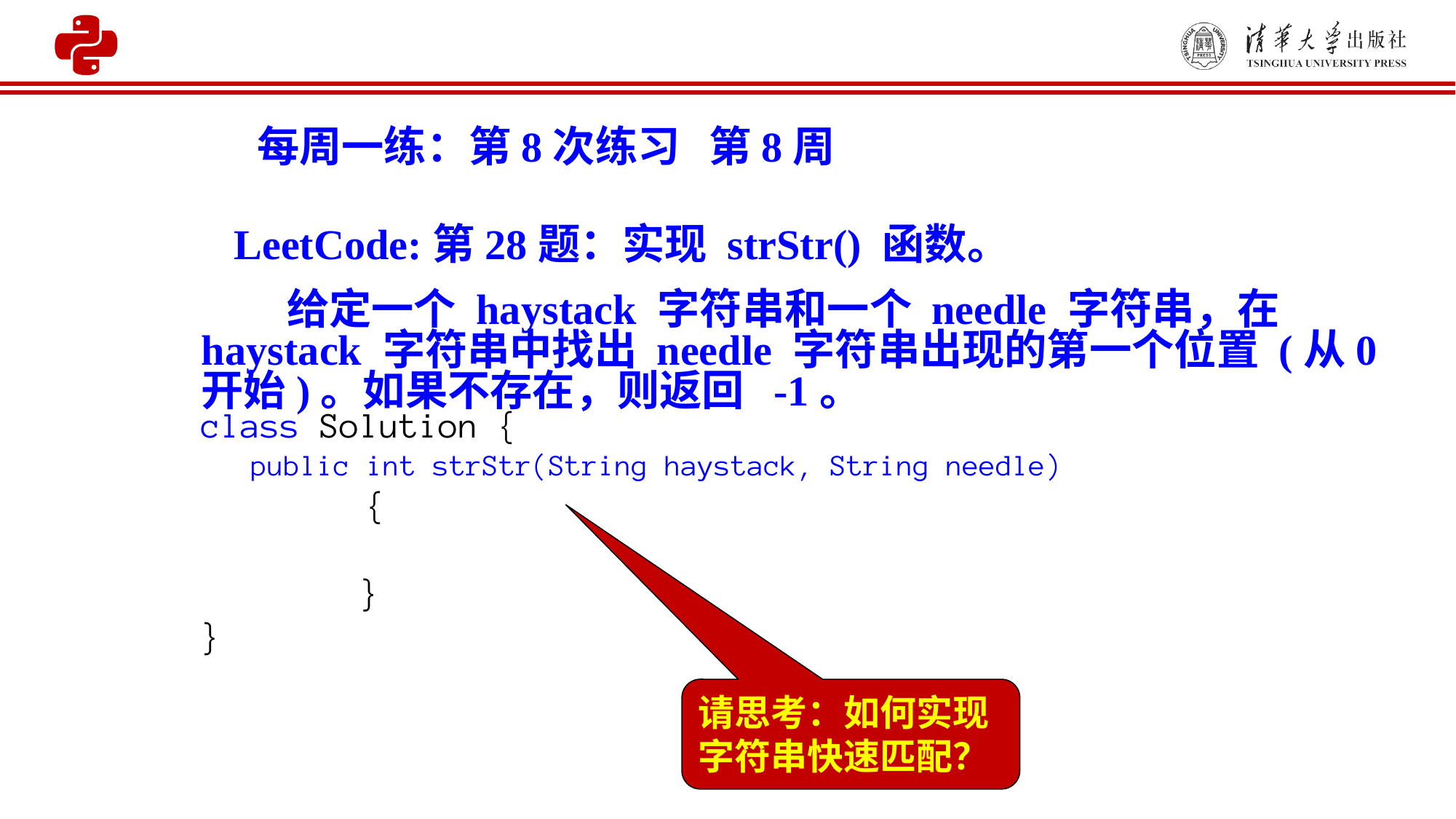

每周一练：第8次练习   第8周
LeetCode:第28题：实现 strStr() 函数。
给定一个 haystack 字符串和一个 needle 字符串，在 haystack 字符串中找出 needle 字符串出现的第一个位置 (从0开始)。如果不存在，则返回  -1。
class Solution {
   public int strStr(String haystack, String needle)
          {

        }
}
请思考：如何实现
字符串快速匹配？